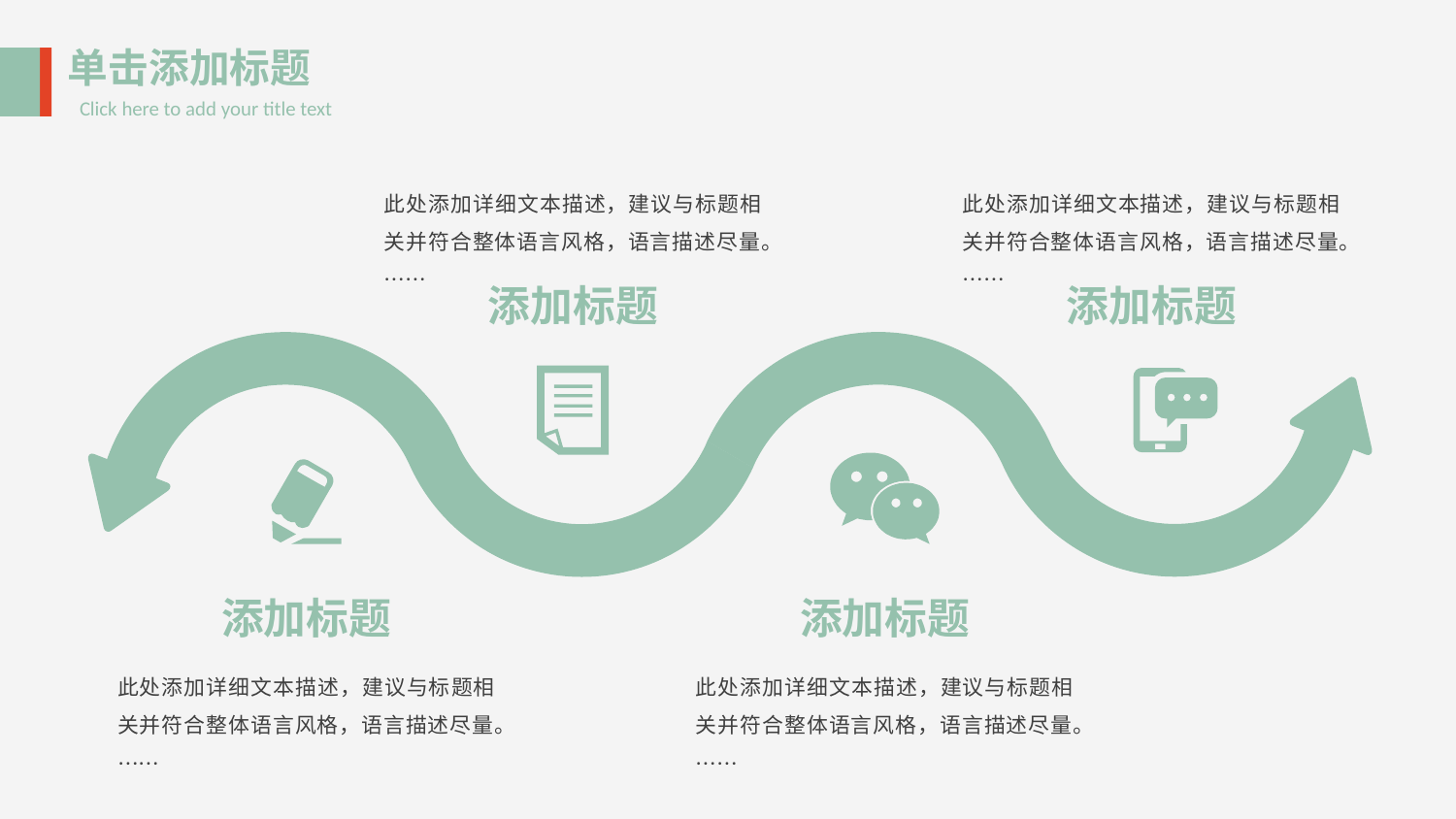

单击添加标题

Click here to add your title text
此处添加详细文本描述，建议与标题相关并符合整体语言风格，语言描述尽量。……
此处添加详细文本描述，建议与标题相关并符合整体语言风格，语言描述尽量。……
添加标题
添加标题

添加标题
添加标题
此处添加详细文本描述，建议与标题相关并符合整体语言风格，语言描述尽量。……
此处添加详细文本描述，建议与标题相关并符合整体语言风格，语言描述尽量。……